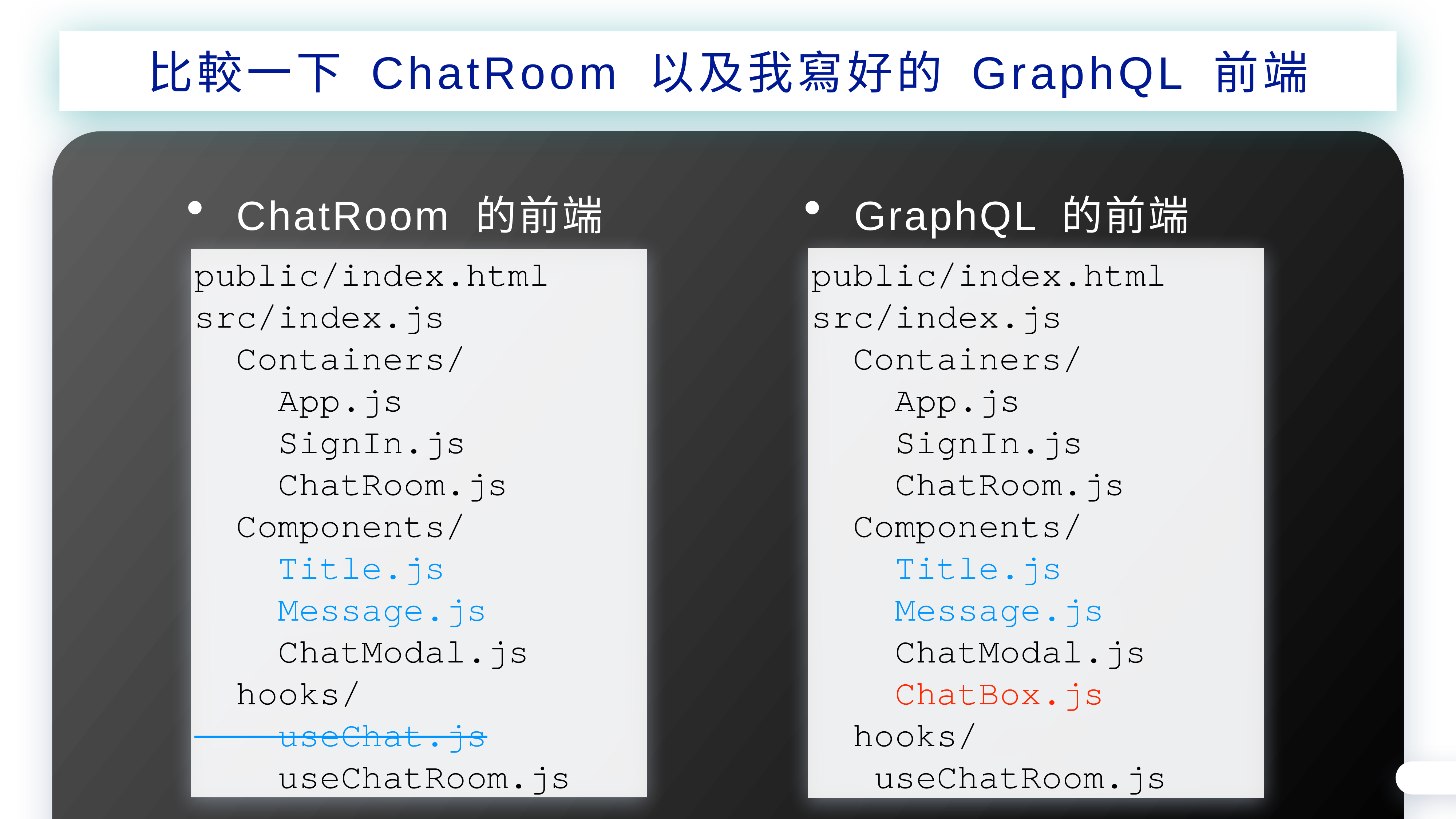

比較一下 ChatRoom 以及我寫好的 GraphQL 前端
ChatRoom 的前端
GraphQL 的前端
public/index.html
src/index.js
  Containers/
    App.js
    SignIn.js
    ChatRoom.js
  Components/
    Title.js
    Message.js
    ChatModal.js
  hooks/
    useChat.js
    useChatRoom.js
public/index.html
src/index.js
  Containers/
    App.js
    SignIn.js
    ChatRoom.js
  Components/
    Title.js
    Message.js
    ChatModal.js
    ChatBox.js
  hooks/
   useChatRoom.js
23